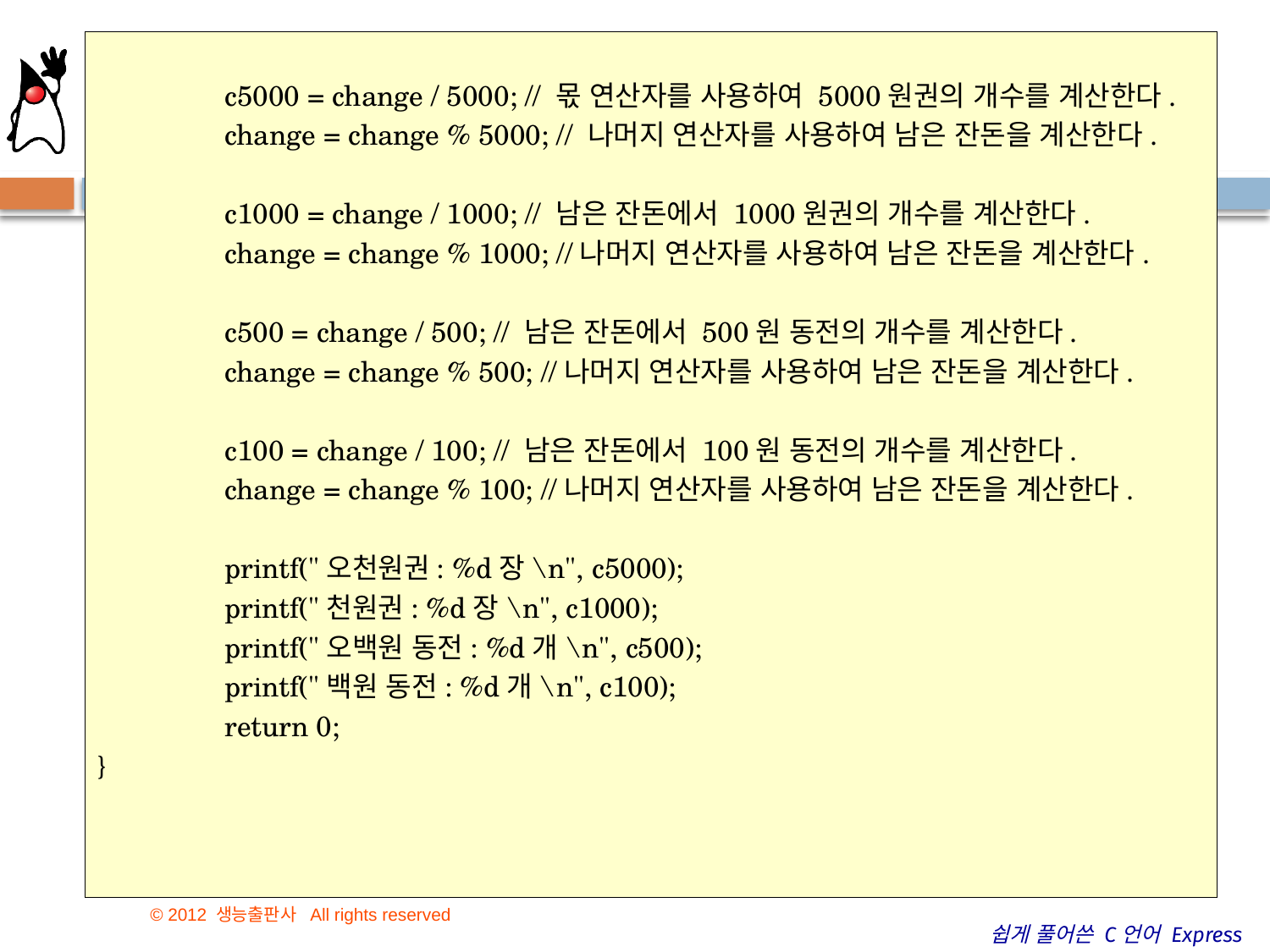

c5000 = change / 5000; // 몫 연산자를 사용하여 5000원권의 개수를 계산한다.
	change = change % 5000; // 나머지 연산자를 사용하여 남은 잔돈을 계산한다.

	c1000 = change / 1000; // 남은 잔돈에서 1000원권의 개수를 계산한다.
	change = change % 1000; //나머지 연산자를 사용하여 남은 잔돈을 계산한다.

	c500 = change / 500; // 남은 잔돈에서 500원 동전의 개수를 계산한다.
	change = change % 500; //나머지 연산자를 사용하여 남은 잔돈을 계산한다.

	c100 = change / 100; // 남은 잔돈에서 100원 동전의 개수를 계산한다.
	change = change % 100; //나머지 연산자를 사용하여 남은 잔돈을 계산한다.

	printf("오천원권: %d장\n", c5000);
	printf("천원권: %d장\n", c1000);
	printf("오백원 동전: %d개\n", c500);
	printf("백원 동전: %d개\n", c100);
	return 0;
}